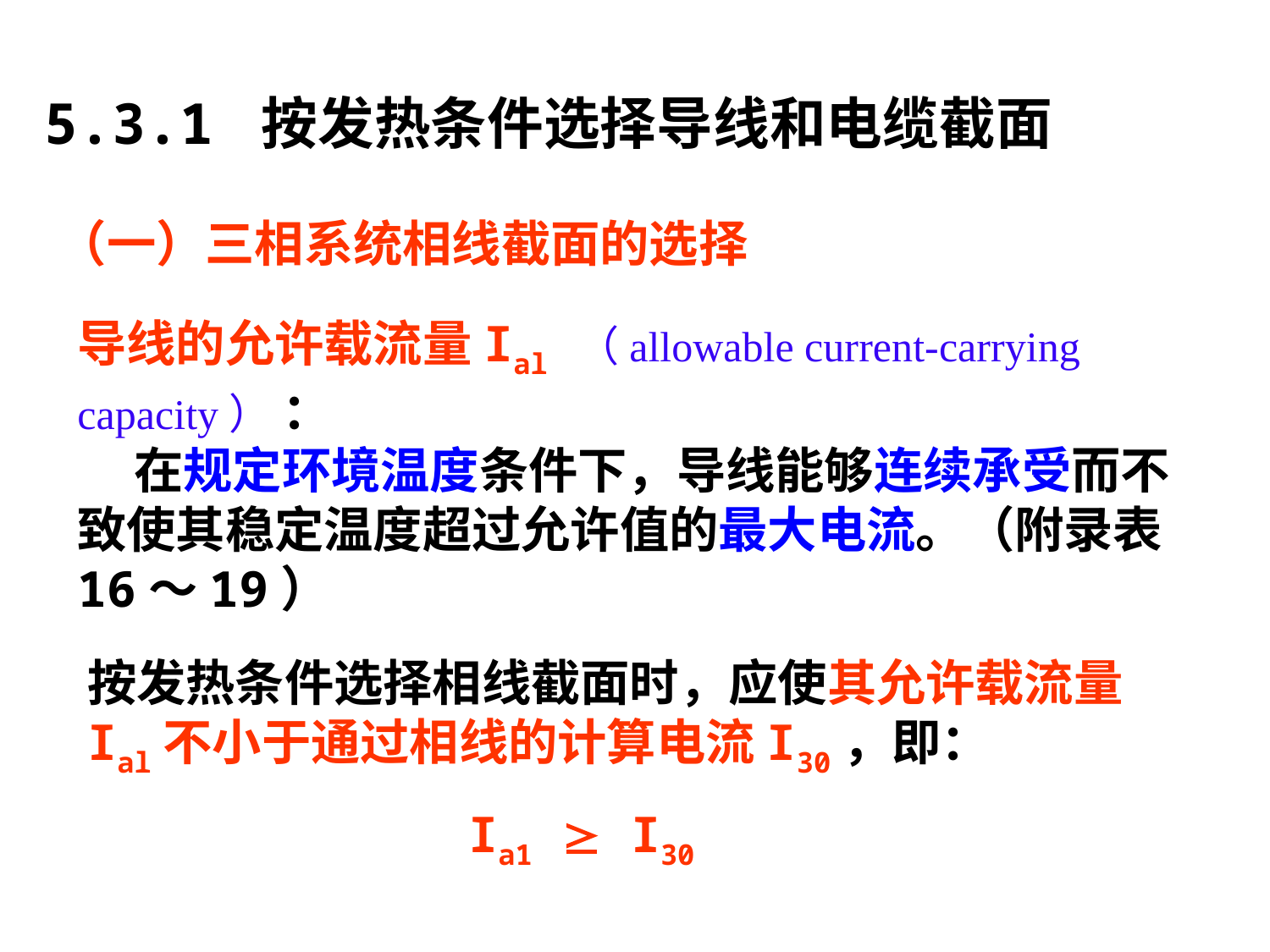

# 5.3.1 按发热条件选择导线和电缆截面
（一）三相系统相线截面的选择
导线的允许载流量Ial （allowable current-carrying capacity） ：
    在规定环境温度条件下，导线能够连续承受而不致使其稳定温度超过允许值的最大电流。（附录表16～19）
按发热条件选择相线截面时，应使其允许载流量Ial不小于通过相线的计算电流I30，即：
			Ia1 ≥ I30